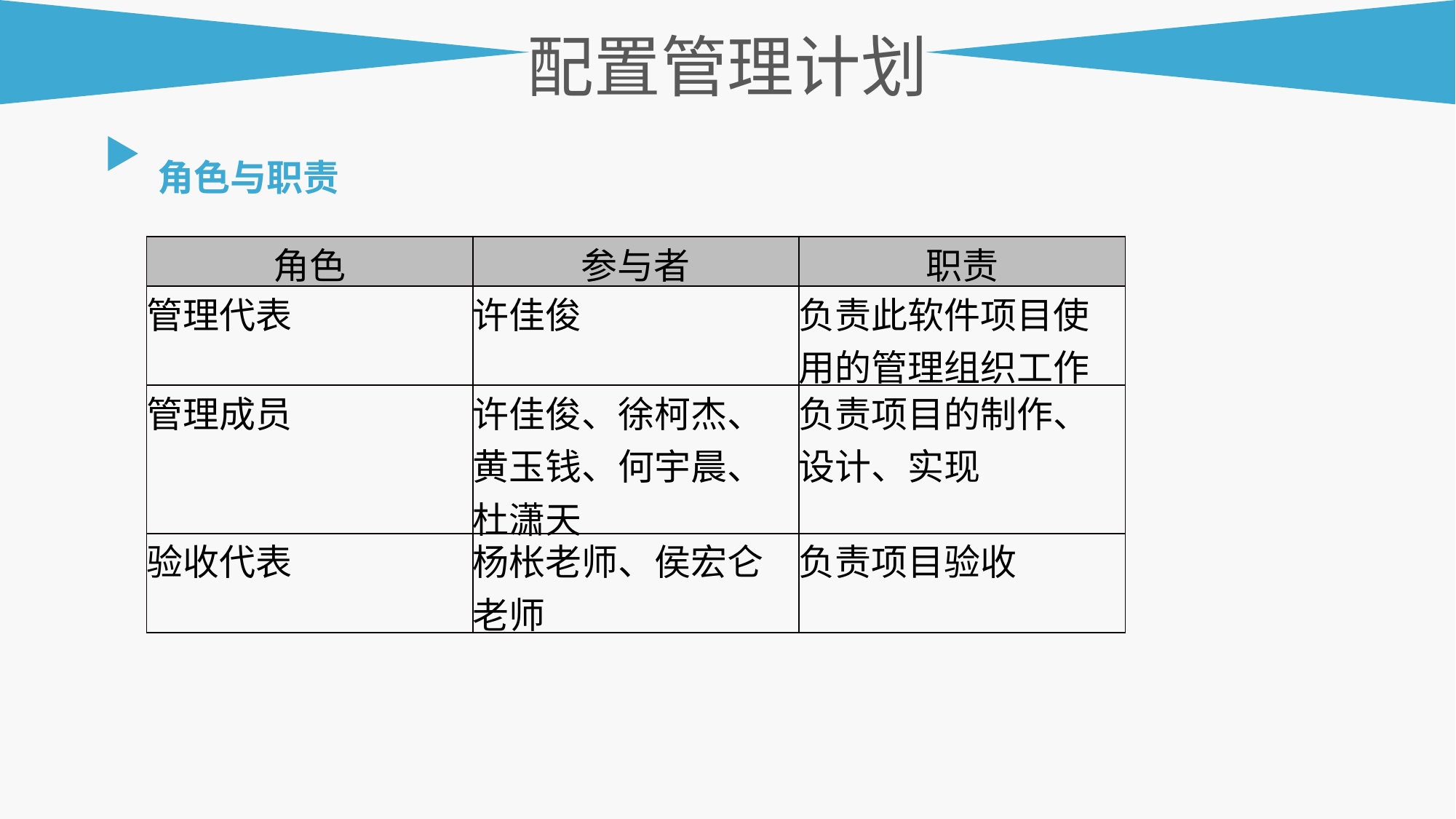

配置管理计划
角色与职责

| 角色 | 参与者 | 职责 |
| --- | --- | --- |
| 管理代表 | 许佳俊 | 负责此软件项目使用的管理组织工作 |
| 管理成员 | 许佳俊、徐柯杰、黄玉钱、何宇晨、杜潇天 | 负责项目的制作、设计、实现 |
| 验收代表 | 杨枨老师、侯宏仑老师 | 负责项目验收 |